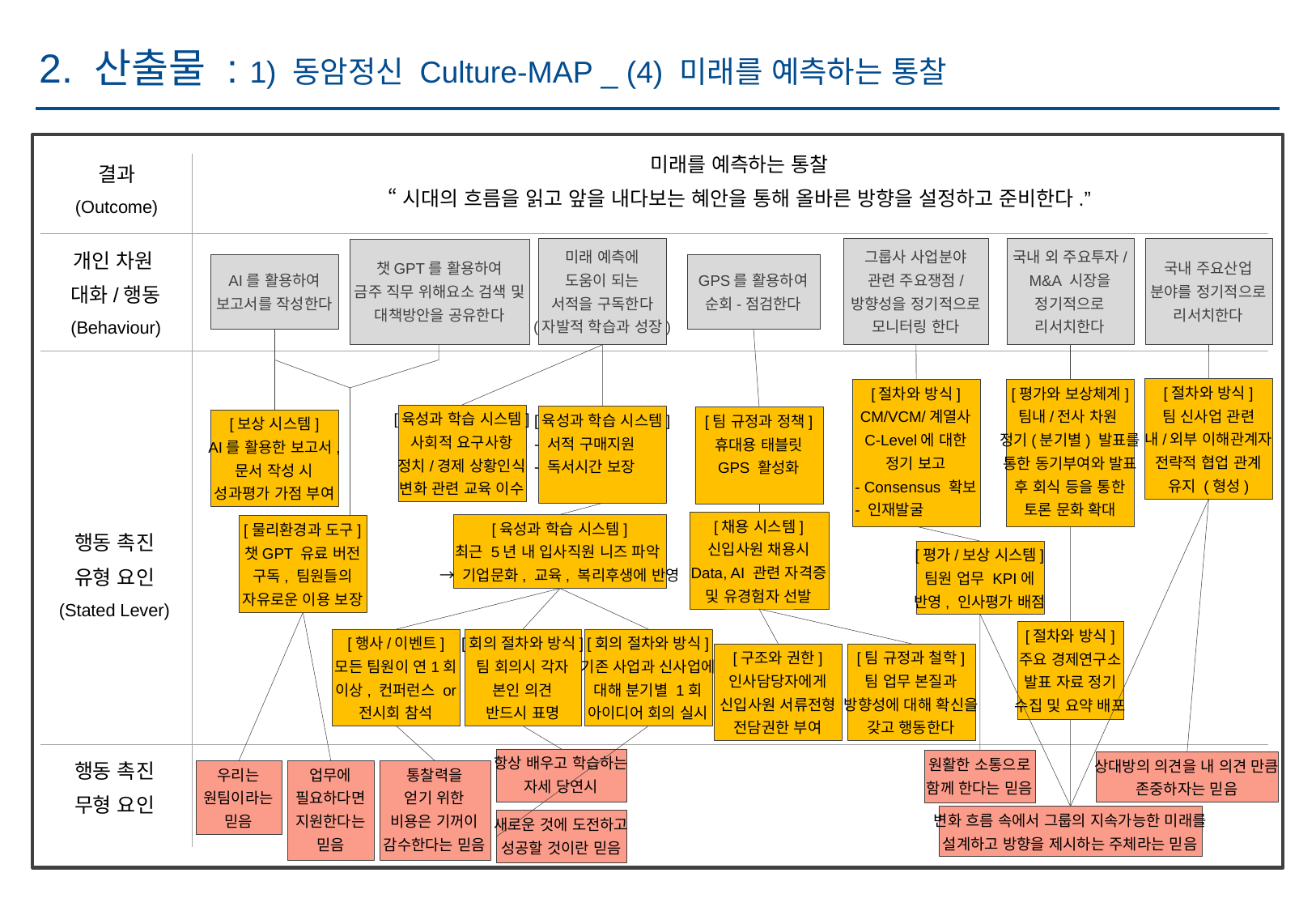

2. 산출물 : 1) 동암정신 Culture-MAP _ (4) 미래를 예측하는 통찰
미래를 예측하는 통찰
“시대의 흐름을 읽고 앞을 내다보는 혜안을 통해 올바른 방향을 설정하고 준비한다.”
결과
(Outcome)
미래 예측에
도움이 되는
서적을 구독한다
(자발적 학습과 성장)
그룹사 사업분야
관련 주요쟁점/
방향성을 정기적으로
모니터링 한다
국내 외 주요투자/
M&A 시장을
정기적으로
리서치한다
국내 주요산업
분야를 정기적으로
리서치한다
챗GPT를 활용하여
금주 직무 위해요소 검색 및
대책방안을 공유한다
AI를 활용하여
보고서를 작성한다
GPS를 활용하여
순회-점검한다
개인 차원
대화/행동
(Behaviour)

[절차와 방식]
팀 신사업 관련
내/외부 이해관계자
전략적 협업 관계
유지 (형성)
[절차와 방식]
CM/VCM/계열사
C-Level에 대한
정기 보고
- Consensus 확보
- 인재발굴
[평가와 보상체계]
팀내/전사 차원
정기(분기별) 발표를
통한 동기부여와 발표
후 회식 등을 통한
토론 문화 확대
[육성과 학습 시스템]
사회적 요구사항
정치/경제 상황인식
변화 관련 교육 이수
[육성과 학습 시스템]
- 서적 구매지원
- 독서시간 보장

[팀 규정과 정책]
휴대용 태블릿
GPS 활성화
[보상 시스템]
AI를 활용한 보고서,
문서 작성 시
성과평가 가점 부여
[채용 시스템]
신입사원 채용시
Data, AI 관련 자격증
및 유경험자 선발
[육성과 학습 시스템]
최근 5년 내 입사직원 니즈 파악
→ 기업문화, 교육, 복리후생에 반영
[물리환경과 도구]
챗GPT 유료 버전
구독, 팀원들의
자유로운 이용 보장
[평가/보상 시스템]
팀원 업무 KPI에
반영, 인사평가 배점
행동 촉진
유형 요인
(Stated Lever)
[절차와 방식]
주요 경제연구소
발표 자료 정기
수집 및 요약 배포
[행사/이벤트]
모든 팀원이 연1회
이상, 컨퍼런스 or
전시회 참석
[회의 절차와 방식]
팀 회의시 각자
본인 의견
반드시 표명
[회의 절차와 방식]
기존 사업과 신사업에
대해 분기별 1회
아이디어 회의 실시
[구조와 권한]
인사담당자에게
신입사원 서류전형
전담권한 부여
[팀 규정과 철학]
팀 업무 본질과
방향성에 대해 확신을
갖고 행동한다
항상 배우고 학습하는
자세 당연시
원활한 소통으로
함께 한다는 믿음
상대방의 의견을 내 의견 만큼
존중하자는 믿음
우리는
원팀이라는
믿음
업무에
필요하다면
지원한다는
믿음
통찰력을
얻기 위한
비용은 기꺼이
감수한다는 믿음
행동 촉진
무형 요인
(Unstated Lever)
변화 흐름 속에서 그룹의 지속가능한 미래를
설계하고 방향을 제시하는 주체라는 믿음
새로운 것에 도전하고
성공할 것이란 믿음